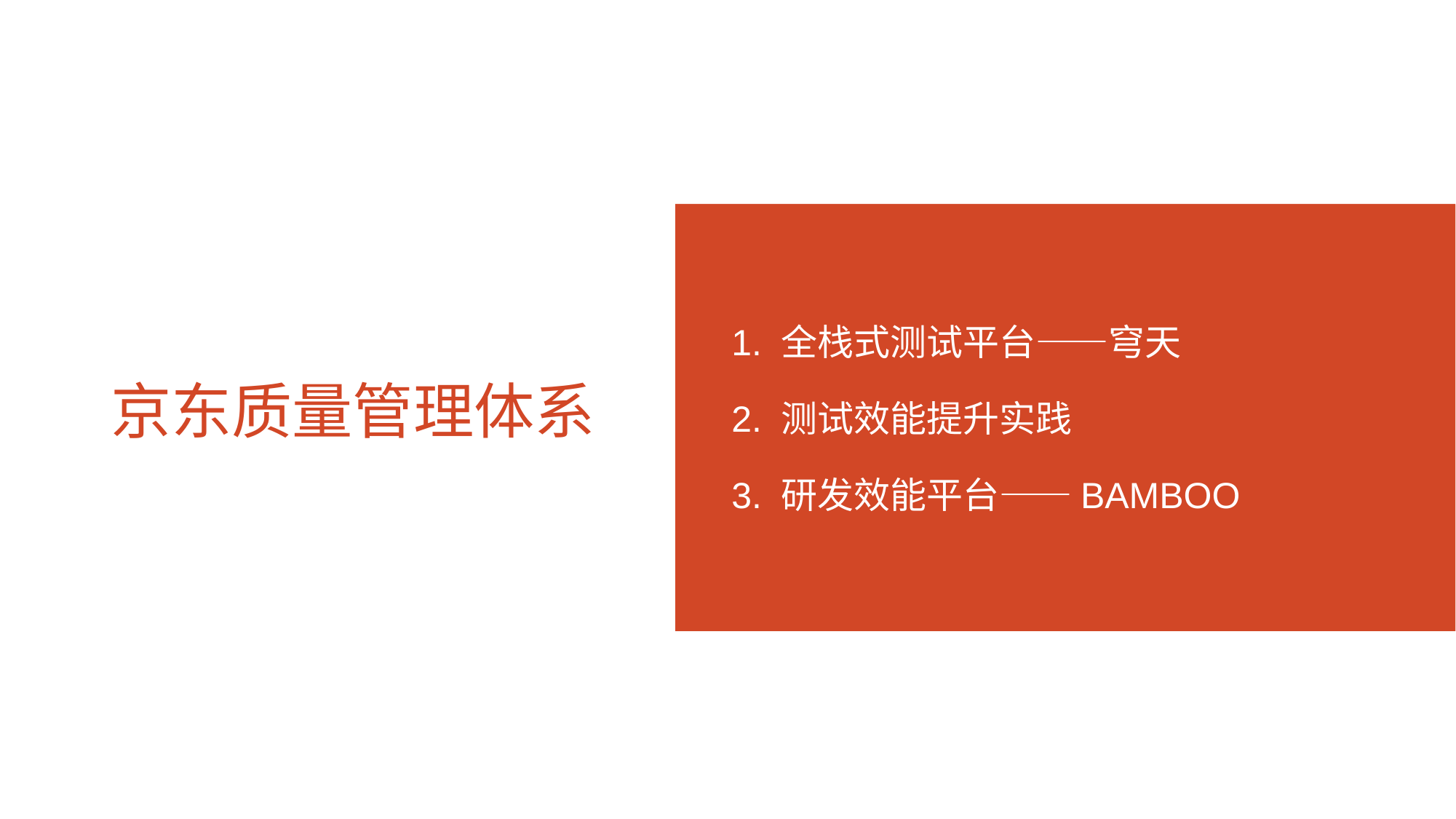

1. 全栈式测试平台——穹天
2. 测试效能提升实践
3. 研发效能平台——BAMBOO

# 京东质量管理体系